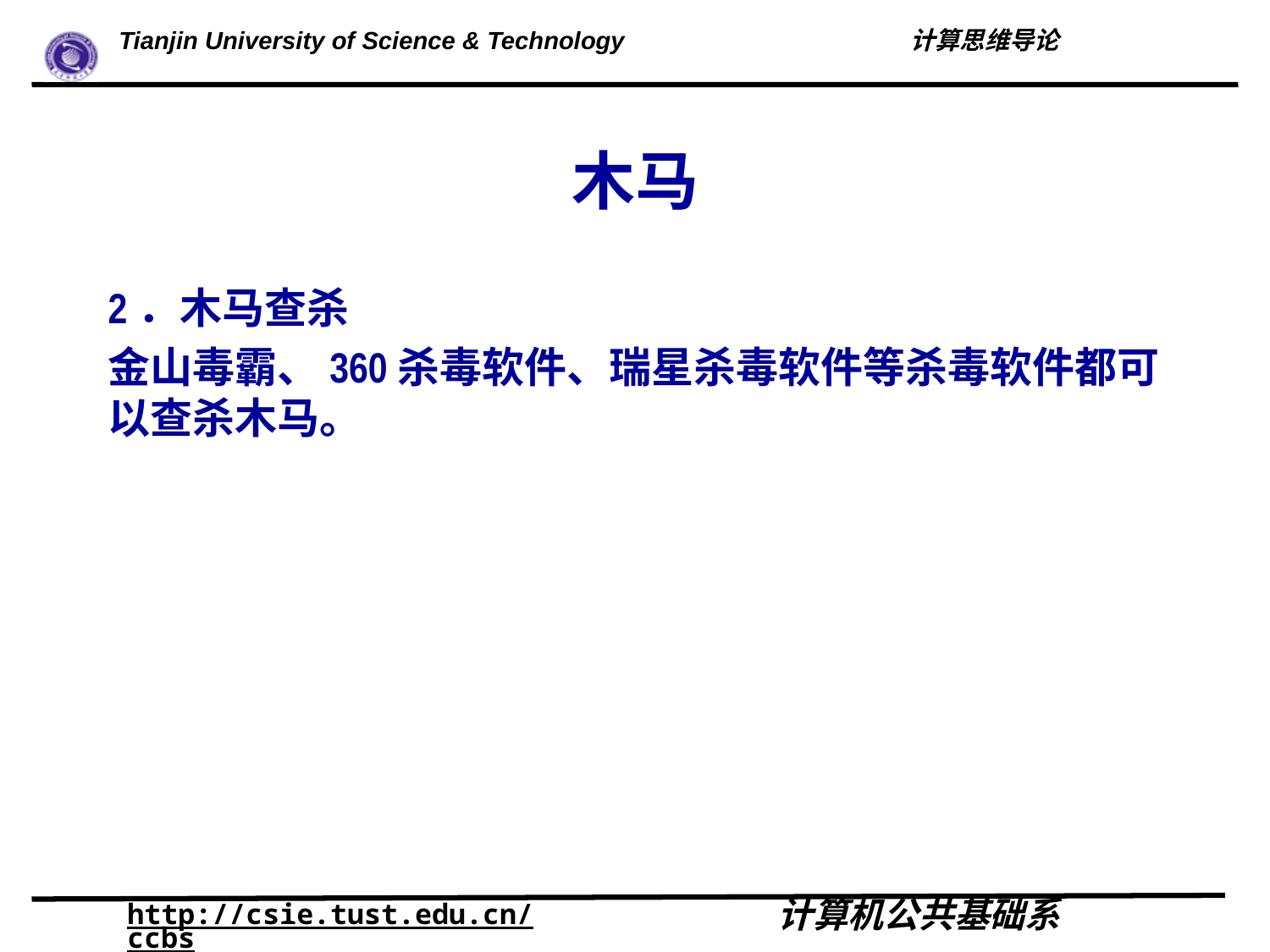

# 木马
2．木马查杀
金山毒霸、360杀毒软件、瑞星杀毒软件等杀毒软件都可以查杀木马。